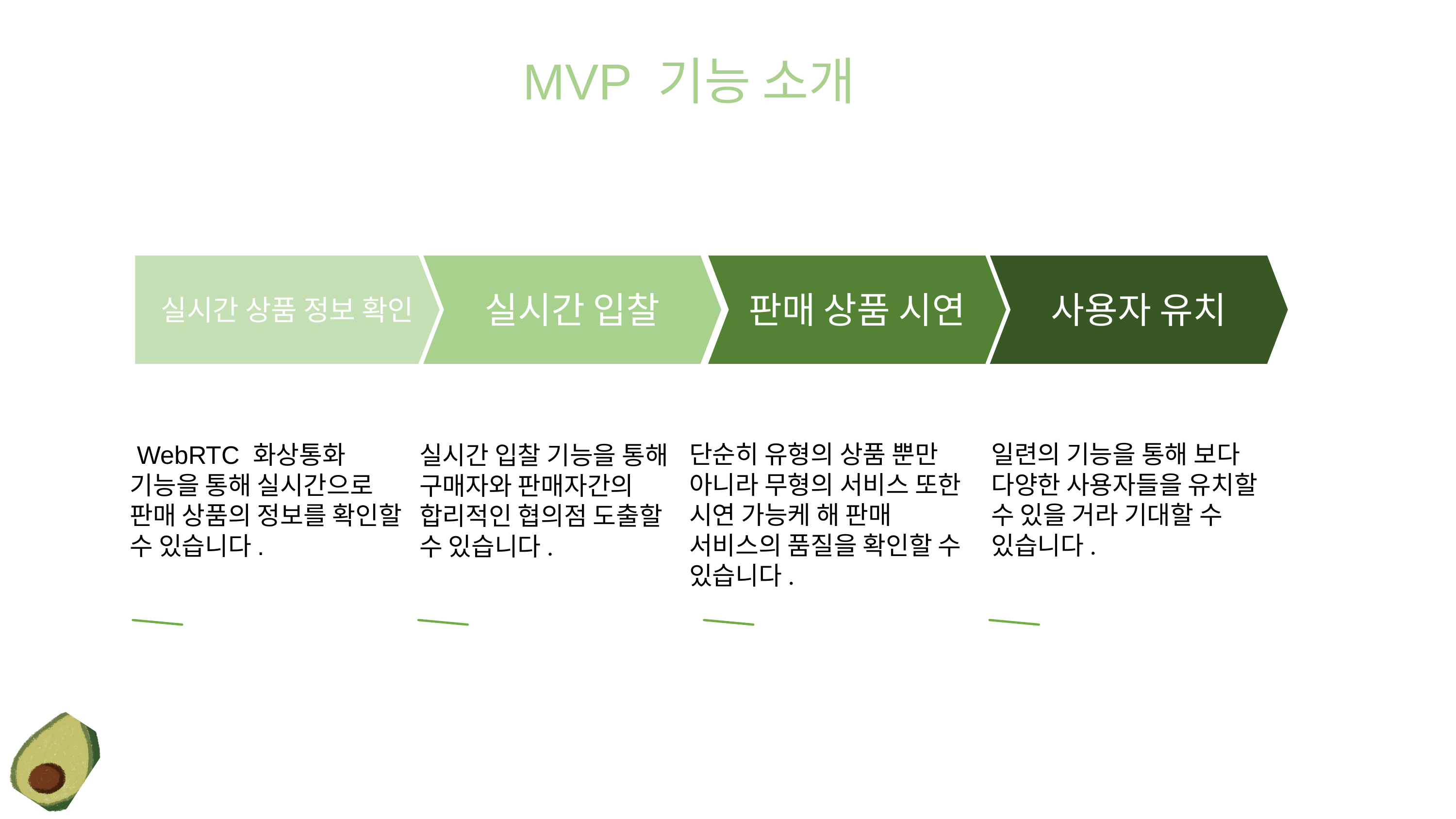

MVP 기능 소개

실시간 입찰

판매 상품 시연

사용자 유치

실시간 상품 정보 확인
단순히 유형의 상품 뿐만 아니라 무형의 서비스 또한 시연 가능케 해 판매 서비스의 품질을 확인할 수 있습니다.
일련의 기능을 통해 보다 다양한 사용자들을 유치할 수 있을 거라 기대할 수 있습니다.
 WebRTC 화상통화 기능을 통해 실시간으로 판매 상품의 정보를 확인할 수 있습니다.
실시간 입찰 기능을 통해 구매자와 판매자간의 합리적인 협의점 도출할 수 있습니다.